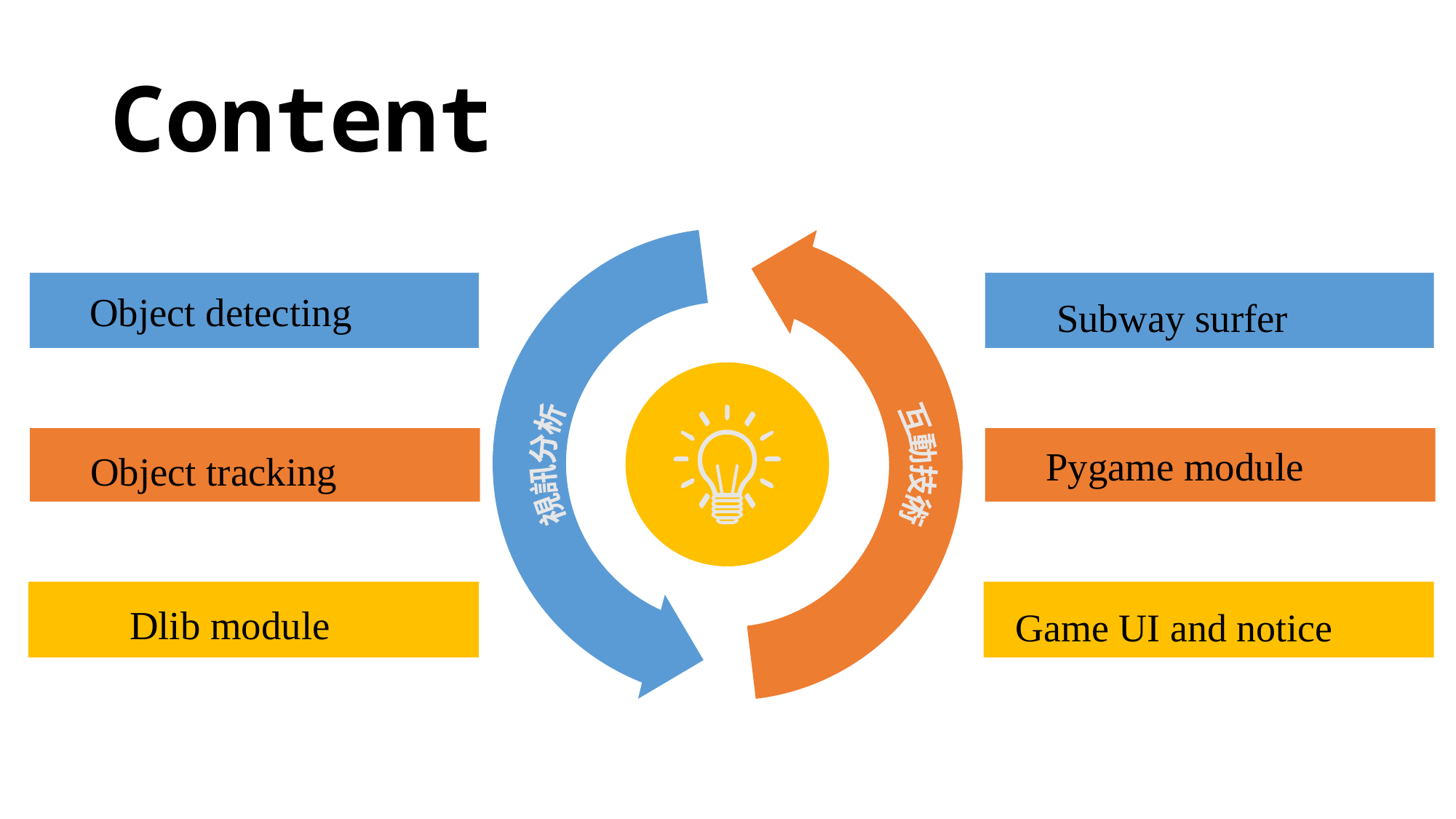

# Content

      Object detecting
      Subway surfer

      Pygame module
      Object tracking

視訊分析
互動技術
      Dlib module
      Game UI and notice